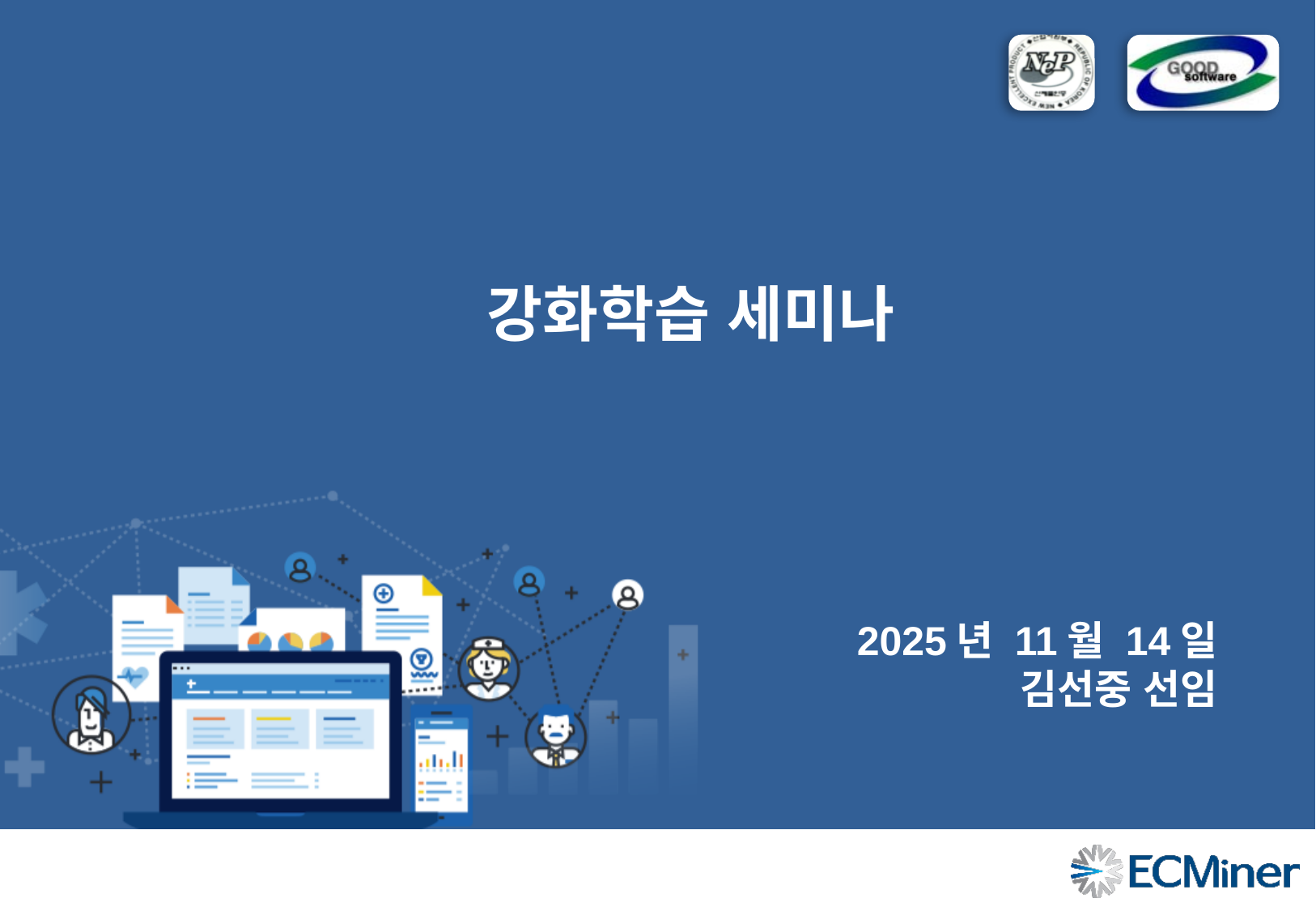

강화학습 세미나
2025년 11월 14일
김선중 선임